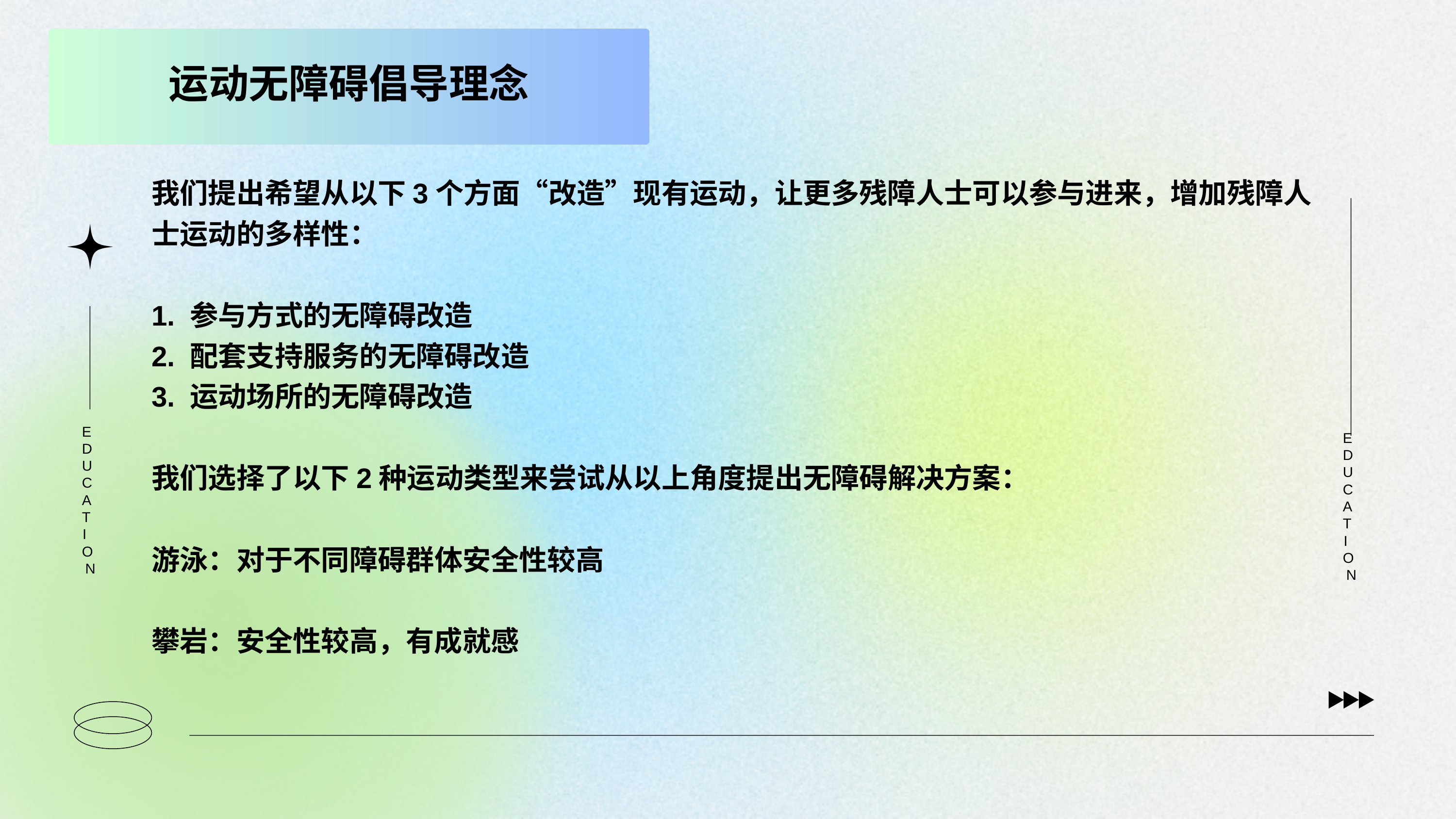

运动无障碍倡导理念
我们提出希望从以下3个方面“改造”现有运动，让更多残障人士可以参与进来，增加残障人士运动的多样性：

1. 参与方式的无障碍改造
2. 配套支持服务的无障碍改造
3. 运动场所的无障碍改造

我们选择了以下2种运动类型来尝试从以上角度提出无障碍解决方案：

游泳：对于不同障碍群体安全性较高

攀岩：安全性较高，有成就感

EDUCATION
EDUCATION